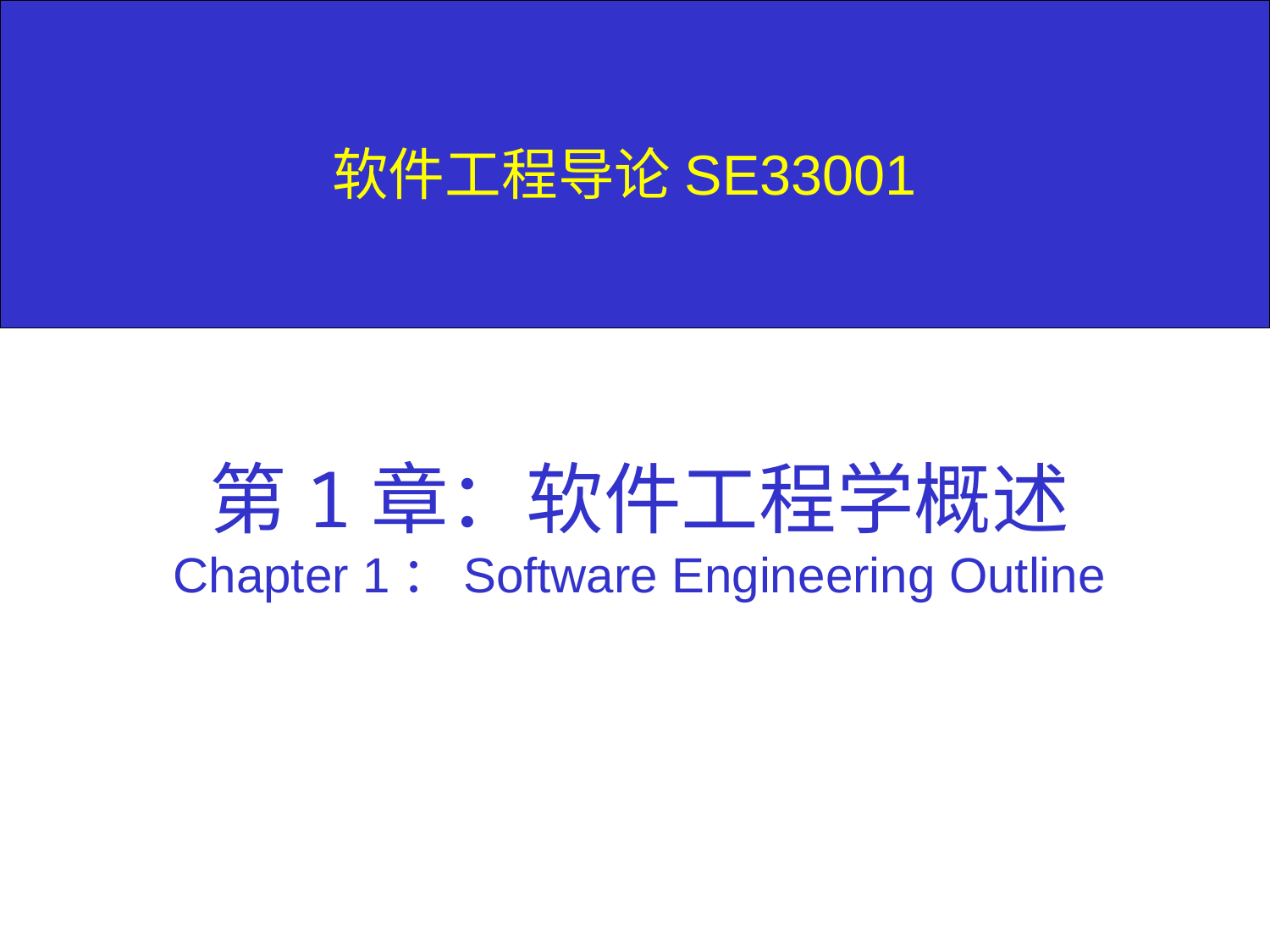

# 软件工程导论SE33001
第1章：软件工程学概述
Chapter 1：Software Engineering Outline